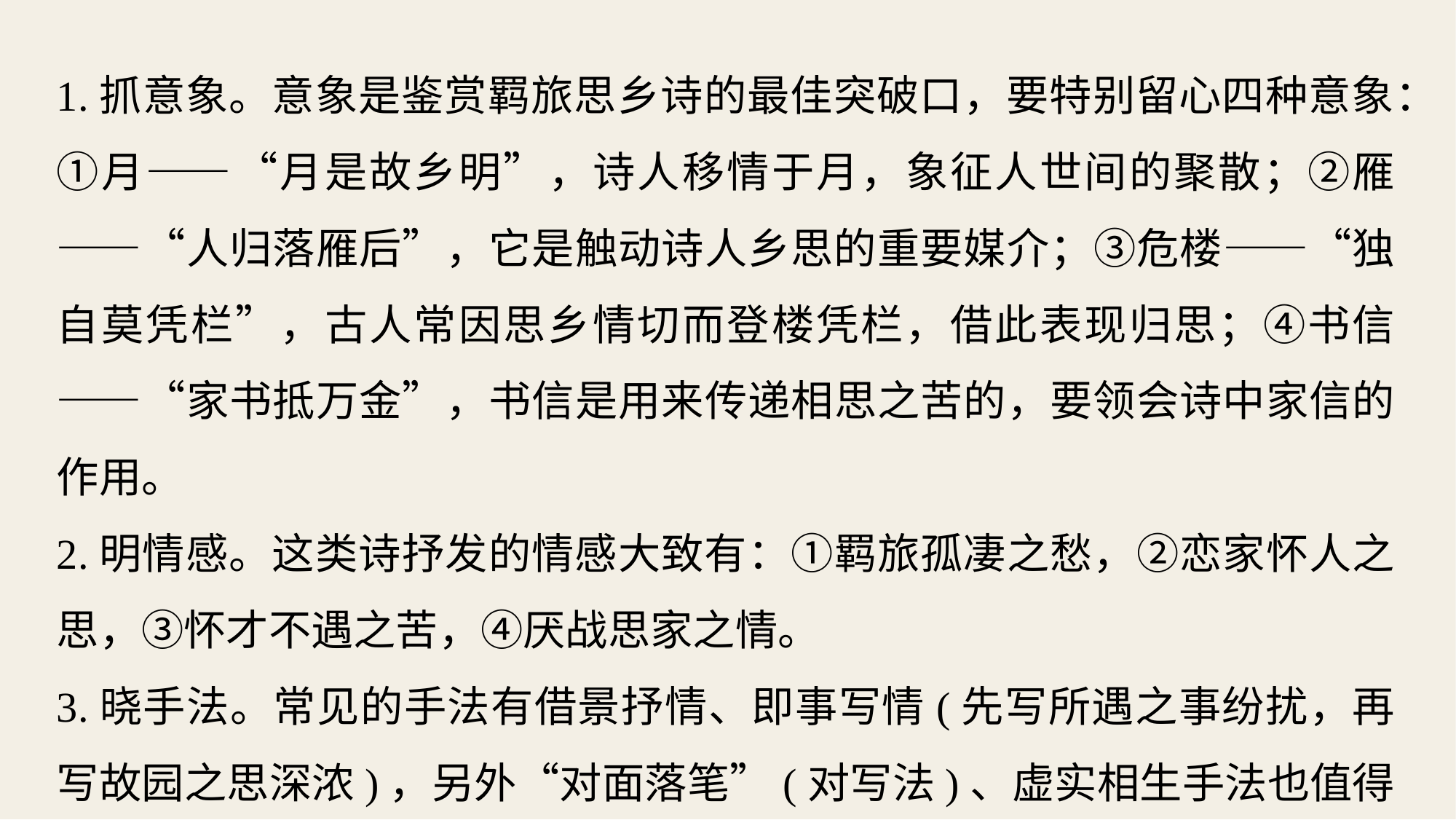

1.抓意象。意象是鉴赏羁旅思乡诗的最佳突破口，要特别留心四种意象：①月——“月是故乡明”，诗人移情于月，象征人世间的聚散；②雁——“人归落雁后”，它是触动诗人乡思的重要媒介；③危楼——“独自莫凭栏”，古人常因思乡情切而登楼凭栏，借此表现归思；④书信——“家书抵万金”，书信是用来传递相思之苦的，要领会诗中家信的作用。
2.明情感。这类诗抒发的情感大致有：①羁旅孤凄之愁，②恋家怀人之思，③怀才不遇之苦，④厌战思家之情。
3.晓手法。常见的手法有借景抒情、即事写情(先写所遇之事纷扰，再写故园之思深浓)，另外“对面落笔”(对写法)、虚实相生手法也值得关注。